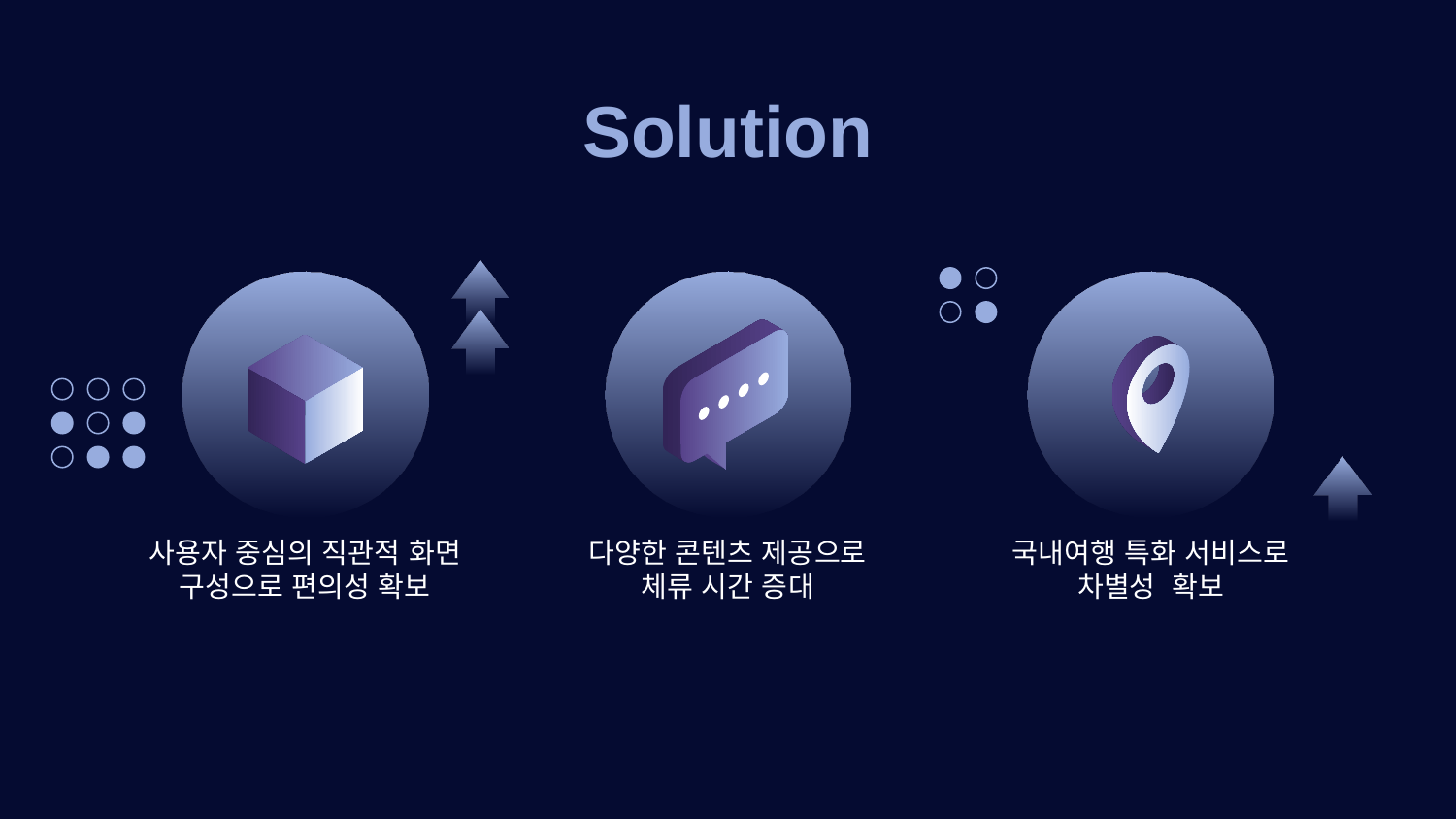

# Solution

사용자 중심의 직관적 화면 구성으로 편의성 확보
다양한 콘텐츠 제공으로
체류 시간 증대
국내여행 특화 서비스로
차별성  확보